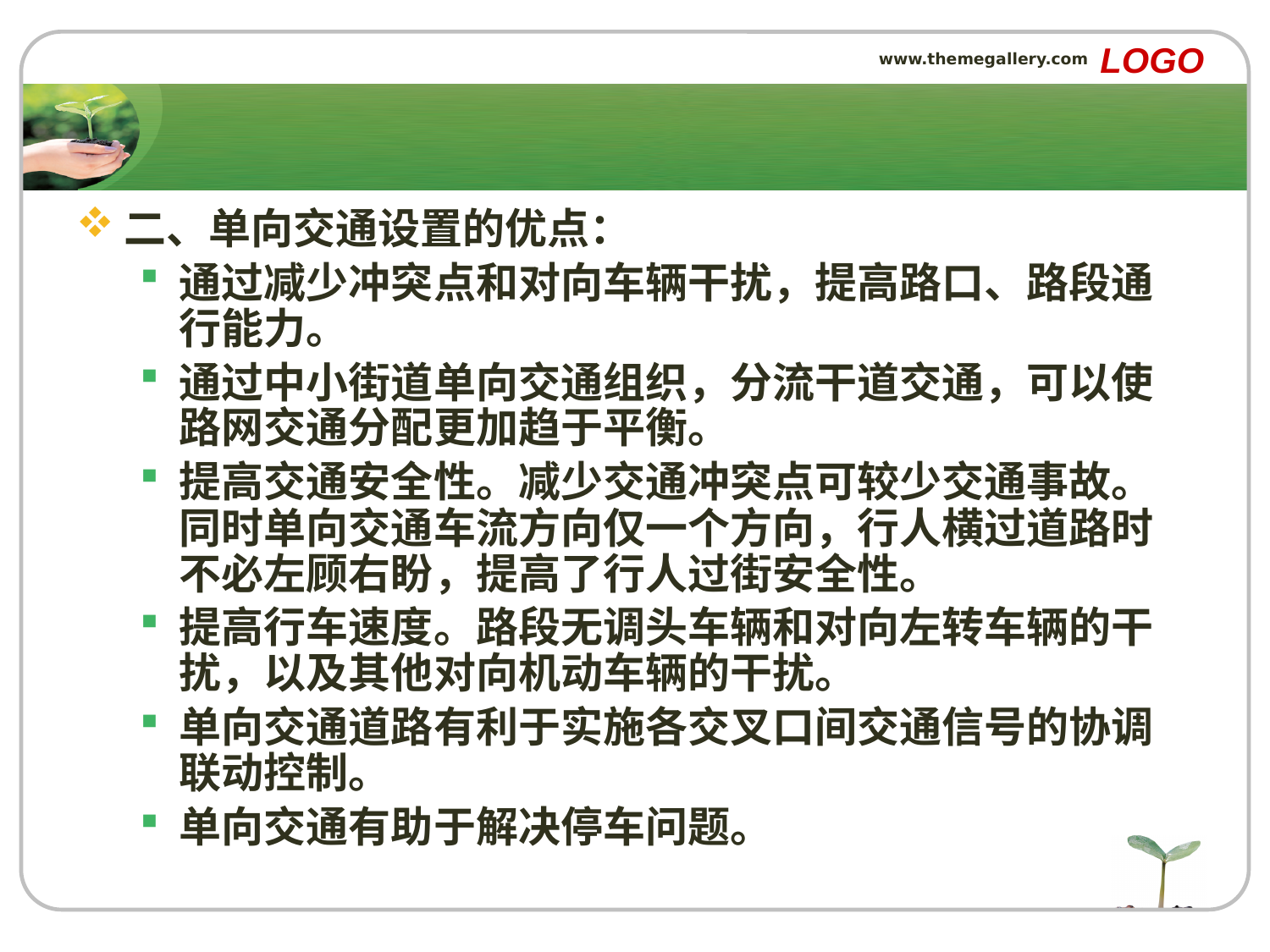

LOGO
www.themegallery.com
#
二、单向交通设置的优点：
通过减少冲突点和对向车辆干扰，提高路口、路段通行能力。
通过中小街道单向交通组织，分流干道交通，可以使路网交通分配更加趋于平衡。
提高交通安全性。减少交通冲突点可较少交通事故。同时单向交通车流方向仅一个方向，行人横过道路时不必左顾右盼，提高了行人过街安全性。
提高行车速度。路段无调头车辆和对向左转车辆的干扰，以及其他对向机动车辆的干扰。
单向交通道路有利于实施各交叉口间交通信号的协调联动控制。
单向交通有助于解决停车问题。